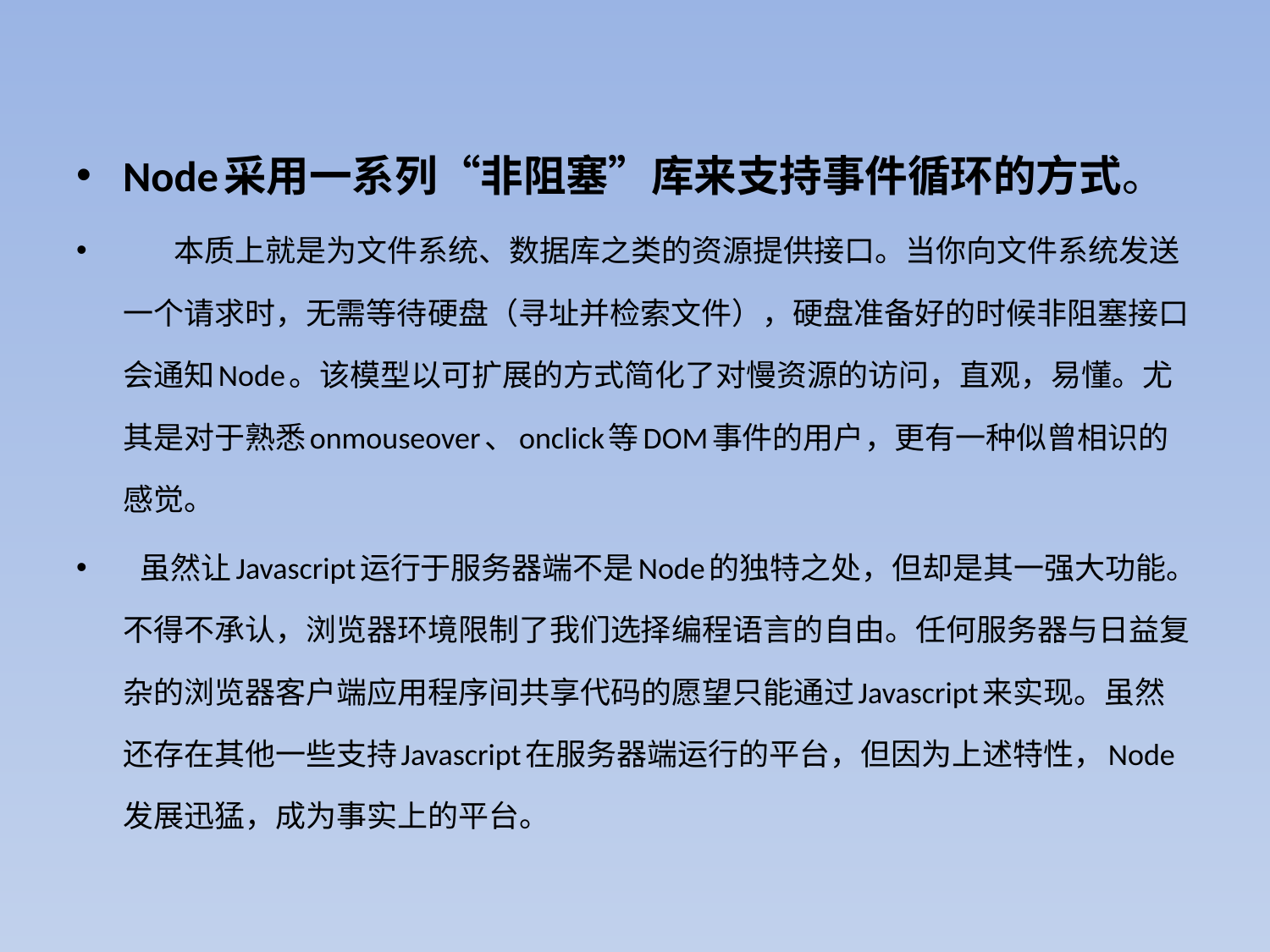

Node采用一系列“非阻塞”库来支持事件循环的方式。
       本质上就是为文件系统、数据库之类的资源提供接口。当你向文件系统发送一个请求时，无需等待硬盘（寻址并检索文件），硬盘准备好的时候非阻塞接口会通知Node。该模型以可扩展的方式简化了对慢资源的访问，直观，易懂。尤其是对于熟悉onmouseover、onclick等DOM事件的用户，更有一种似曾相识的感觉。
  虽然让Javascript运行于服务器端不是Node的独特之处，但却是其一强大功能。不得不承认，浏览器环境限制了我们选择编程语言的自由。任何服务器与日益复杂的浏览器客户端应用程序间共享代码的愿望只能通过Javascript来实现。虽然还存在其他一些支持Javascript在服务器端运行的平台，但因为上述特性，Node发展迅猛，成为事实上的平台。